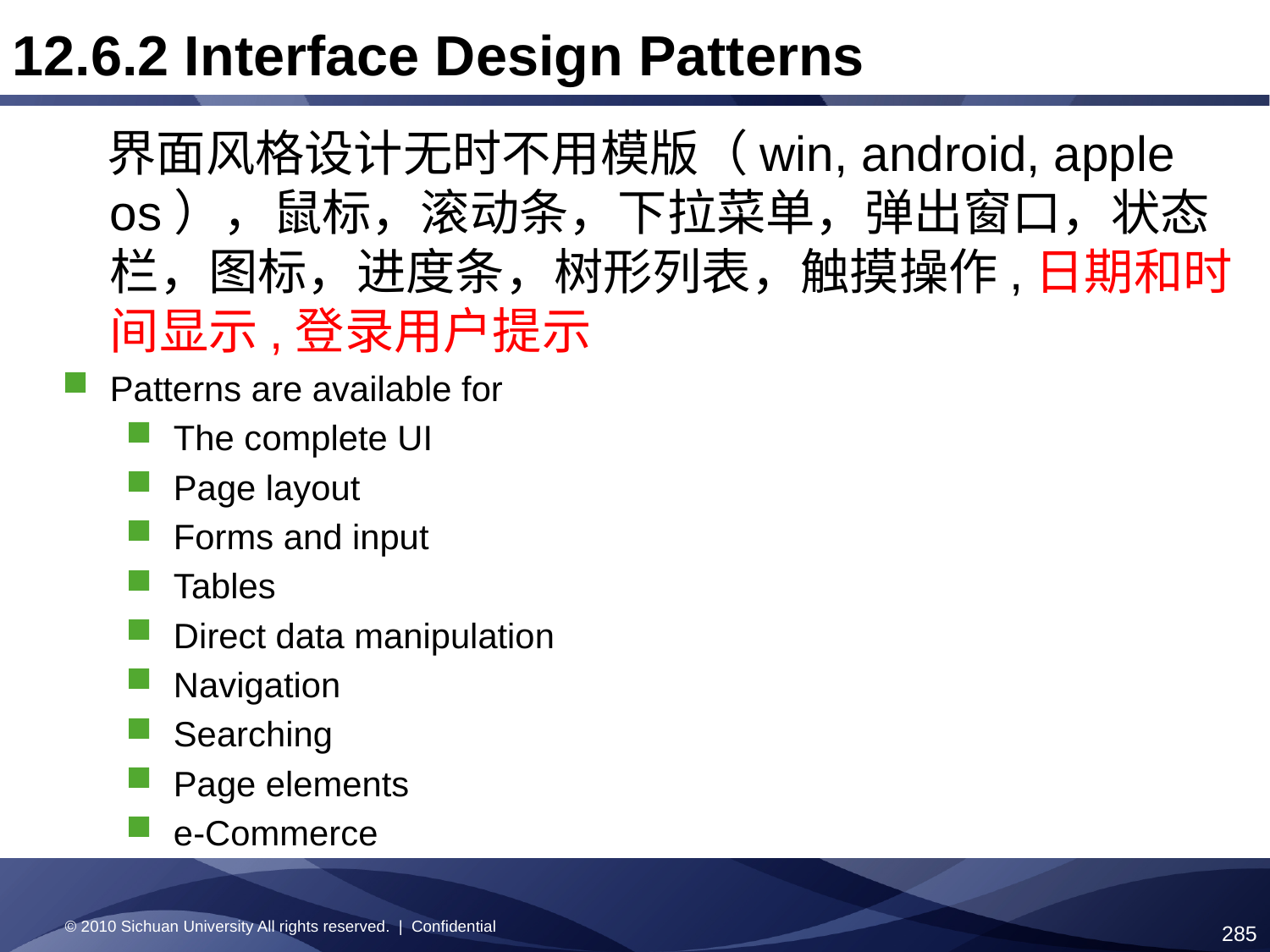

12.6.2 Interface Design Patterns
   界面风格设计无时不用模版（win, android, apple os），鼠标，滚动条，下拉菜单，弹出窗口，状态栏，图标，进度条，树形列表，触摸操作,日期和时间显示,登录用户提示
Patterns are available for
The complete UI
Page layout
Forms and input
Tables
Direct data manipulation
Navigation
Searching
Page elements
e-Commerce
© 2010 Sichuan University All rights reserved.  |  Confidential
285